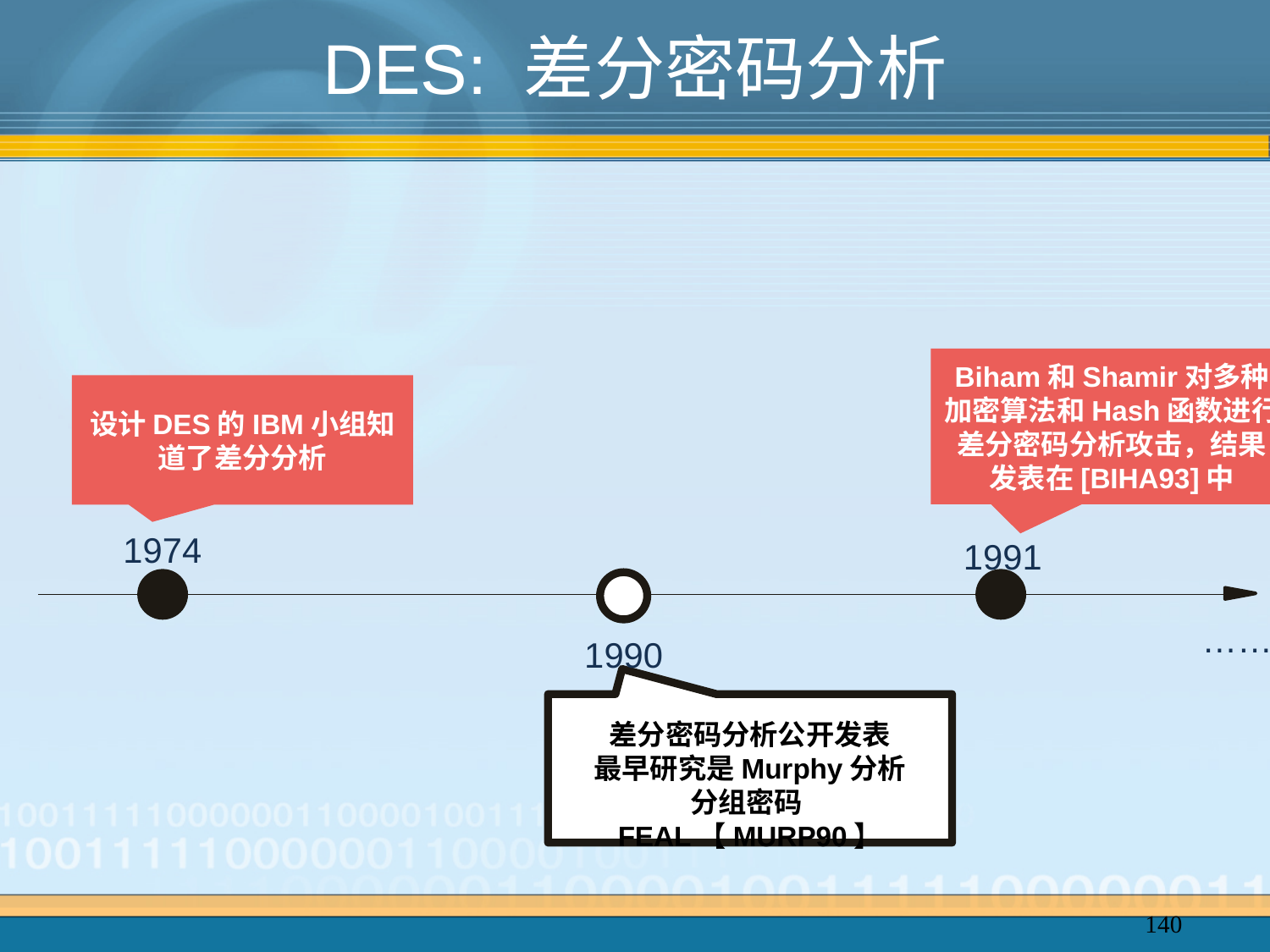

# DES: 差分密码分析

Biham和Shamir对多种加密算法和Hash函数进行差分密码分析攻击，结果发表在[BIHA93]中

设计DES的IBM小组知道了差分分析
1974
1991

……
1990

差分密码分析公开发表
最早研究是Murphy分析分组密码FEAL【MURP90】
140